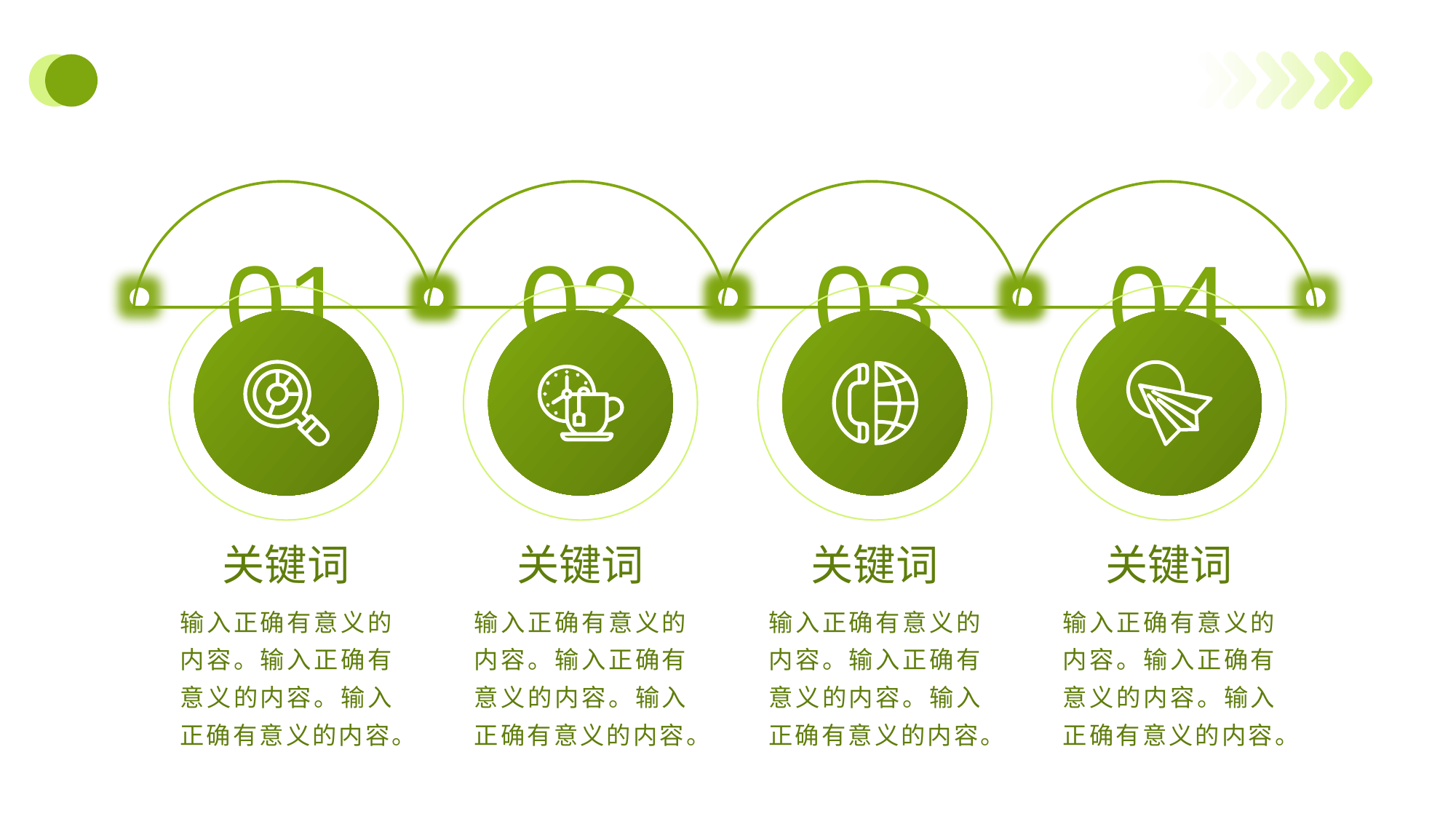

#

01
02
03
04

关键词
关键词
关键词
关键词
输入正确有意义的内容。输入正确有意义的内容。输入正确有意义的内容。
输入正确有意义的内容。输入正确有意义的内容。输入正确有意义的内容。
输入正确有意义的内容。输入正确有意义的内容。输入正确有意义的内容。
输入正确有意义的内容。输入正确有意义的内容。输入正确有意义的内容。